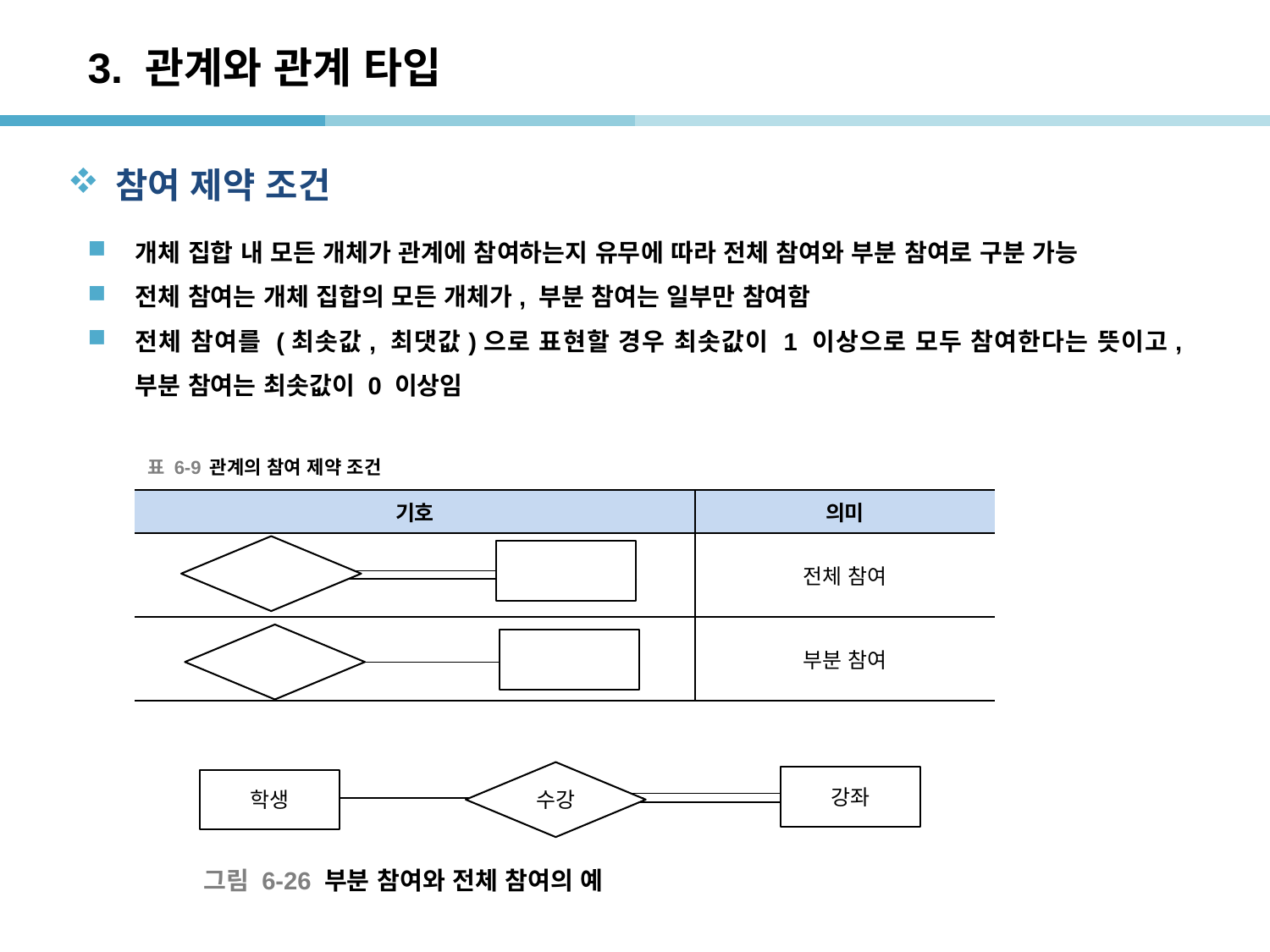

# 3. 관계와 관계 타입
참여 제약 조건
개체 집합 내 모든 개체가 관계에 참여하는지 유무에 따라 전체 참여와 부분 참여로 구분 가능
전체 참여는 개체 집합의 모든 개체가, 부분 참여는 일부만 참여함
전체 참여를 (최솟값, 최댓값)으로 표현할 경우 최솟값이 1 이상으로 모두 참여한다는 뜻이고, 부분 참여는 최솟값이 0 이상임
표 6-9 관계의 참여 제약 조건
| 기호 | 의미 |
| --- | --- |
|  | 전체 참여 |
|  | 부분 참여 |

수강
강좌
학생
그림 6-26 부분 참여와 전체 참여의 예